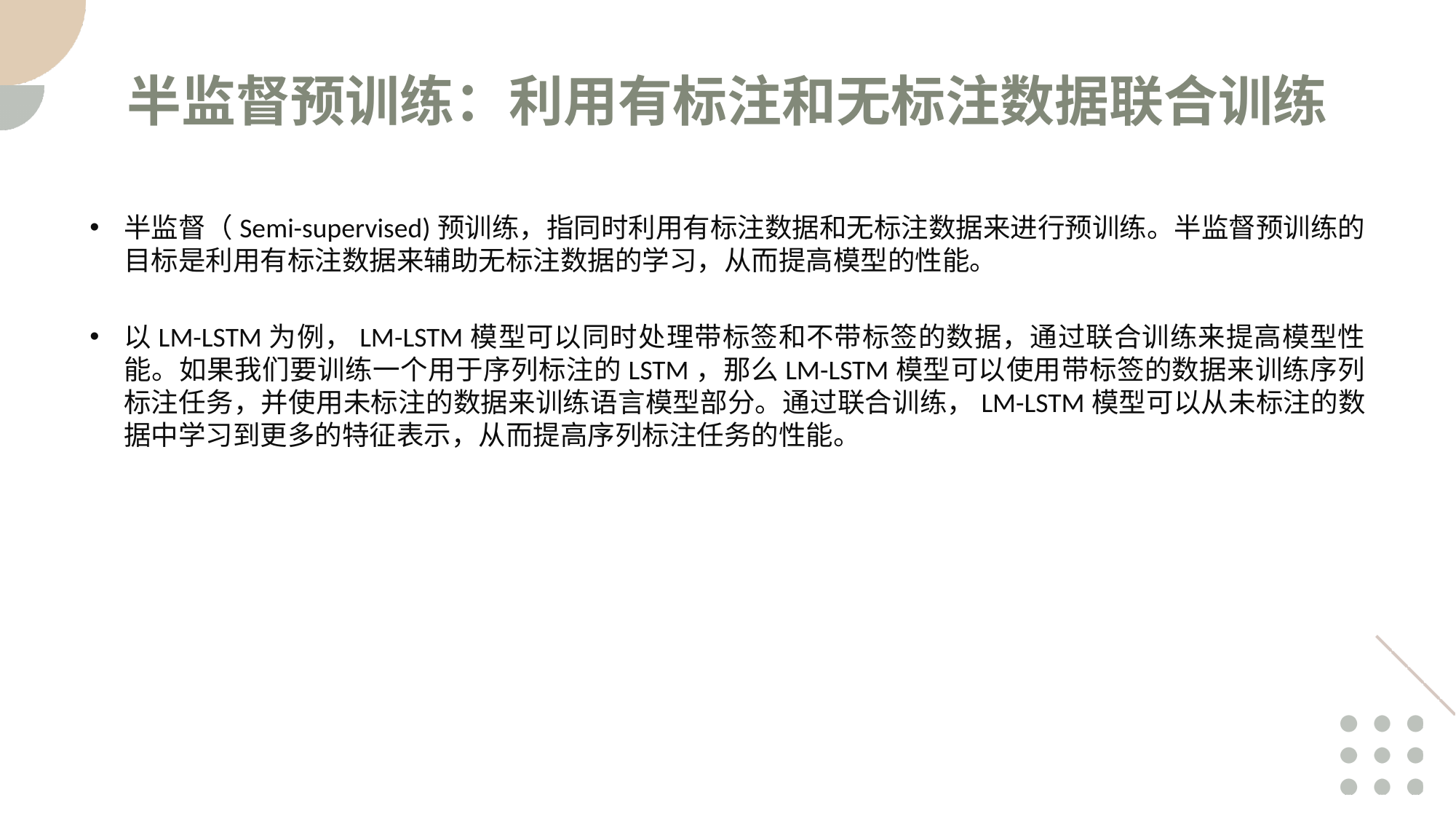

半监督预训练：利用有标注和无标注数据联合训练
半监督（Semi-supervised)预训练，指同时利用有标注数据和无标注数据来进行预训练。半监督预训练的目标是利用有标注数据来辅助无标注数据的学习，从而提高模型的性能。

以LM-LSTM为例，LM-LSTM模型可以同时处理带标签和不带标签的数据，通过联合训练来提高模型性能。如果我们要训练一个用于序列标注的LSTM，那么LM-LSTM模型可以使用带标签的数据来训练序列标注任务，并使用未标注的数据来训练语言模型部分。通过联合训练，LM-LSTM模型可以从未标注的数据中学习到更多的特征表示，从而提高序列标注任务的性能。